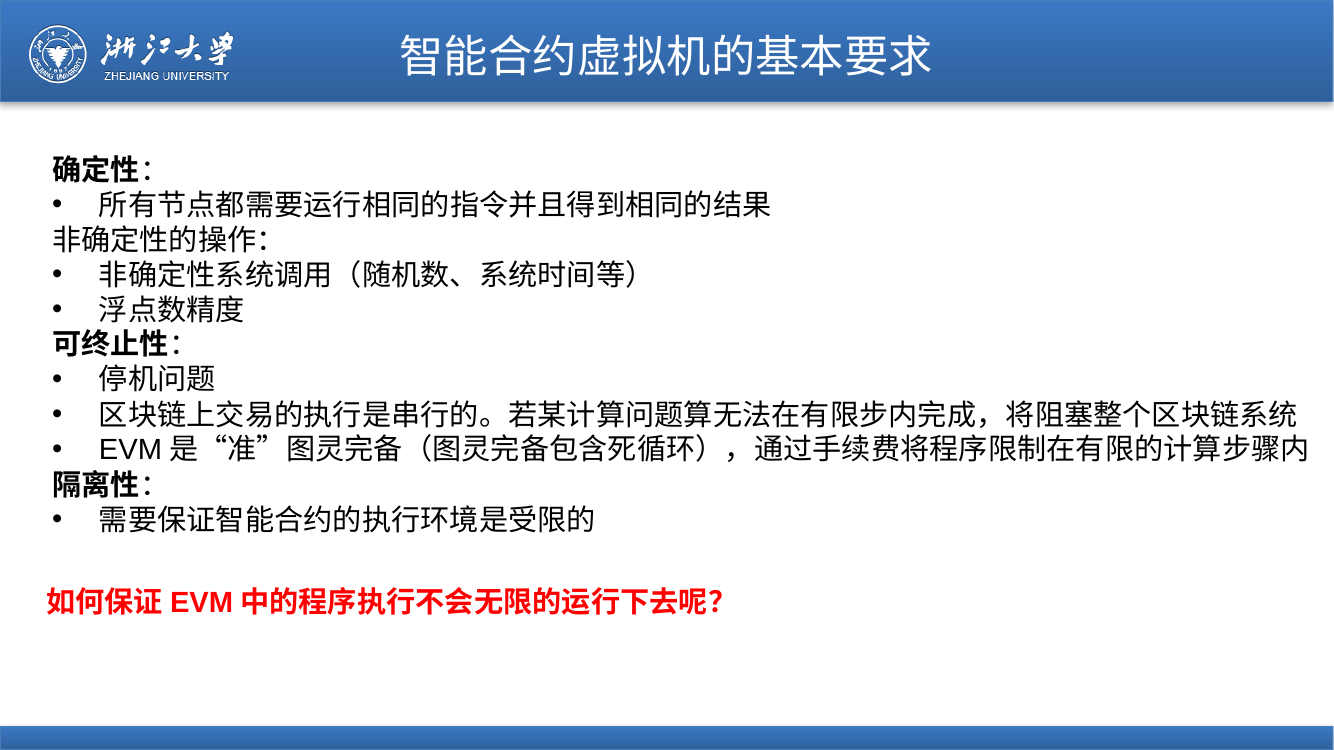

# 智能合约虚拟机的基本要求
确定性：
所有节点都需要运行相同的指令并且得到相同的结果
非确定性的操作：
非确定性系统调用（随机数、系统时间等）
浮点数精度
可终止性：
停机问题
区块链上交易的执行是串行的。若某计算问题算无法在有限步内完成，将阻塞整个区块链系统
EVM是“准”图灵完备（图灵完备包含死循环），通过手续费将程序限制在有限的计算步骤内
隔离性：
需要保证智能合约的执行环境是受限的
如何保证EVM中的程序执行不会无限的运行下去呢？